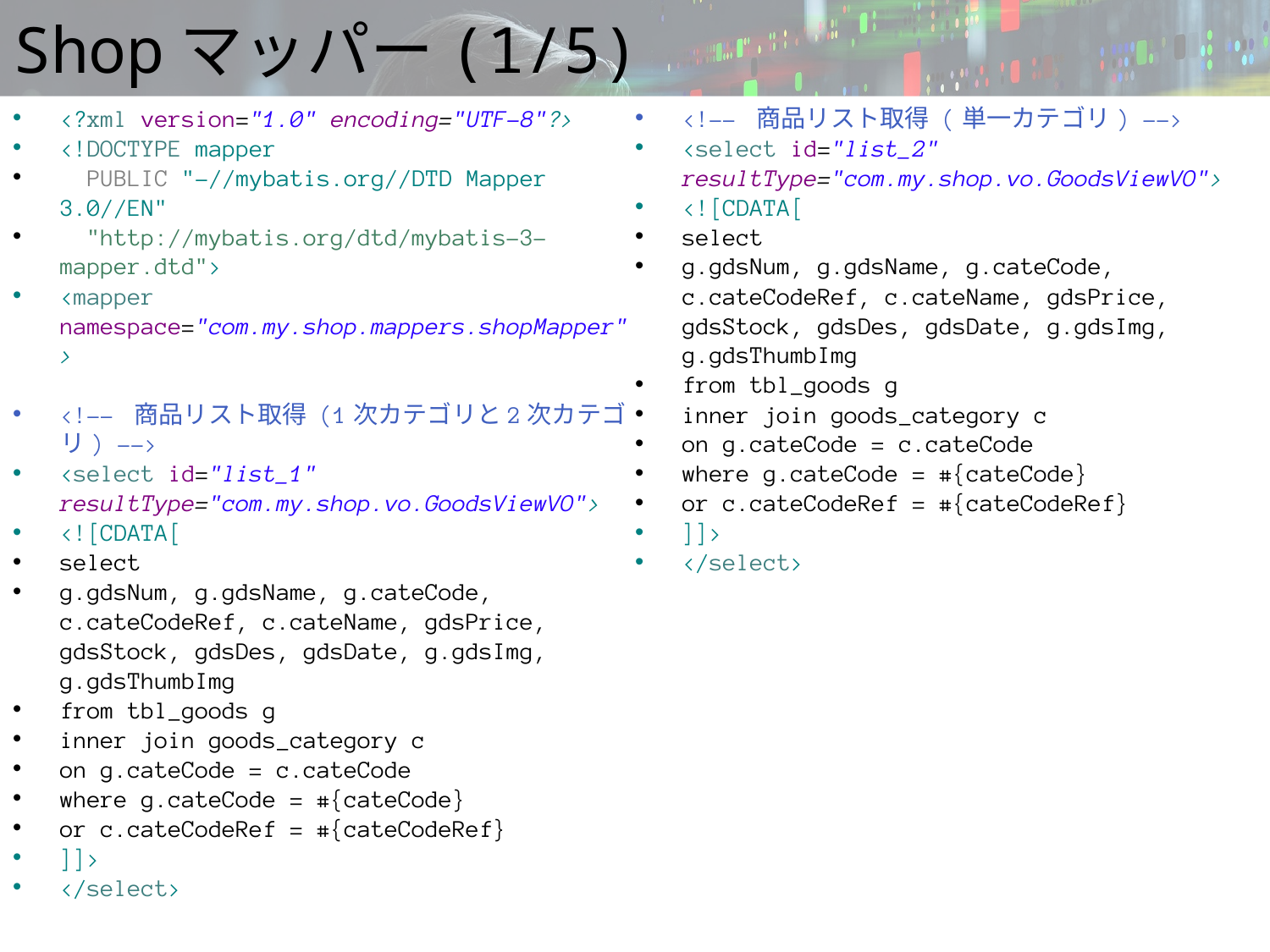

# Shopマッパー(1/5)
<?xml version="1.0" encoding="UTF-8"?>
<!DOCTYPE mapper
  PUBLIC "-//mybatis.org//DTD Mapper 3.0//EN"
  "http://mybatis.org/dtd/mybatis-3-mapper.dtd">
<mapper namespace="com.my.shop.mappers.shopMapper">

<!-- 商品リスト取得 (1次カテゴリと2次カテゴリ) -->
<select id="list_1" resultType="com.my.shop.vo.GoodsViewVO">
<![CDATA[
select
g.gdsNum, g.gdsName, g.cateCode, c.cateCodeRef, c.cateName, gdsPrice, gdsStock, gdsDes, gdsDate, g.gdsImg, g.gdsThumbImg
from tbl_goods g
inner join goods_category c
on g.cateCode = c.cateCode
where g.cateCode = #{cateCode}
or c.cateCodeRef = #{cateCodeRef}
]]>
</select>

<!-- 商品リスト取得 (単一カテゴリ) -->
<select id="list_2" resultType="com.my.shop.vo.GoodsViewVO">
<![CDATA[
select
g.gdsNum, g.gdsName, g.cateCode, c.cateCodeRef, c.cateName, gdsPrice, gdsStock, gdsDes, gdsDate, g.gdsImg, g.gdsThumbImg
from tbl_goods g
inner join goods_category c
on g.cateCode = c.cateCode
where g.cateCode = #{cateCode}
or c.cateCodeRef = #{cateCodeRef}
]]>
</select>